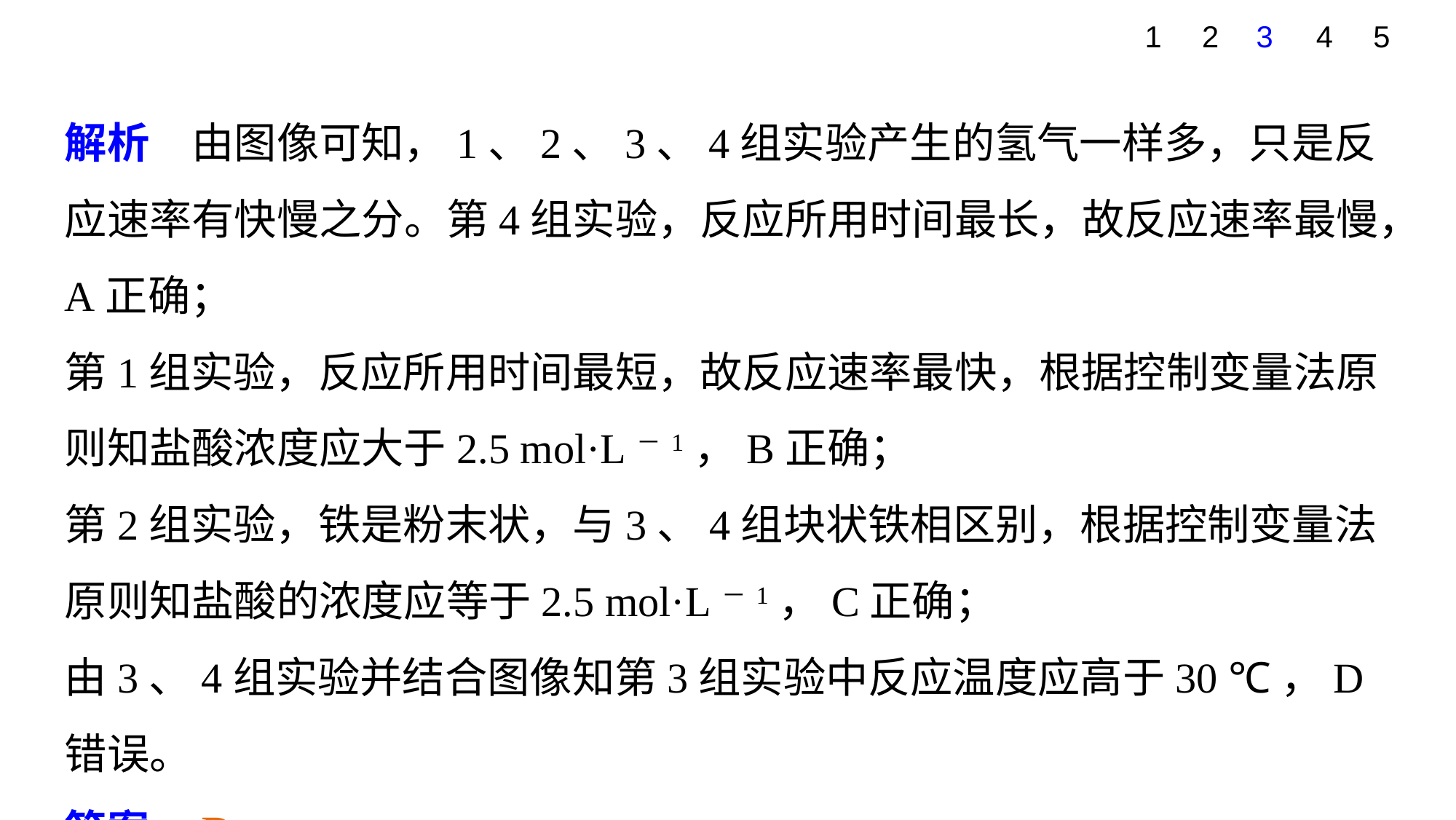

1
2
3
4
5
解析　由图像可知，1、2、3、4组实验产生的氢气一样多，只是反应速率有快慢之分。第4组实验，反应所用时间最长，故反应速率最慢，A正确；
第1组实验，反应所用时间最短，故反应速率最快，根据控制变量法原则知盐酸浓度应大于2.5 mol·L－1，B正确；
第2组实验，铁是粉末状，与3、4组块状铁相区别，根据控制变量法原则知盐酸的浓度应等于2.5 mol·L－1，C正确；
由3、4组实验并结合图像知第3组实验中反应温度应高于30 ℃，D错误。
答案　D